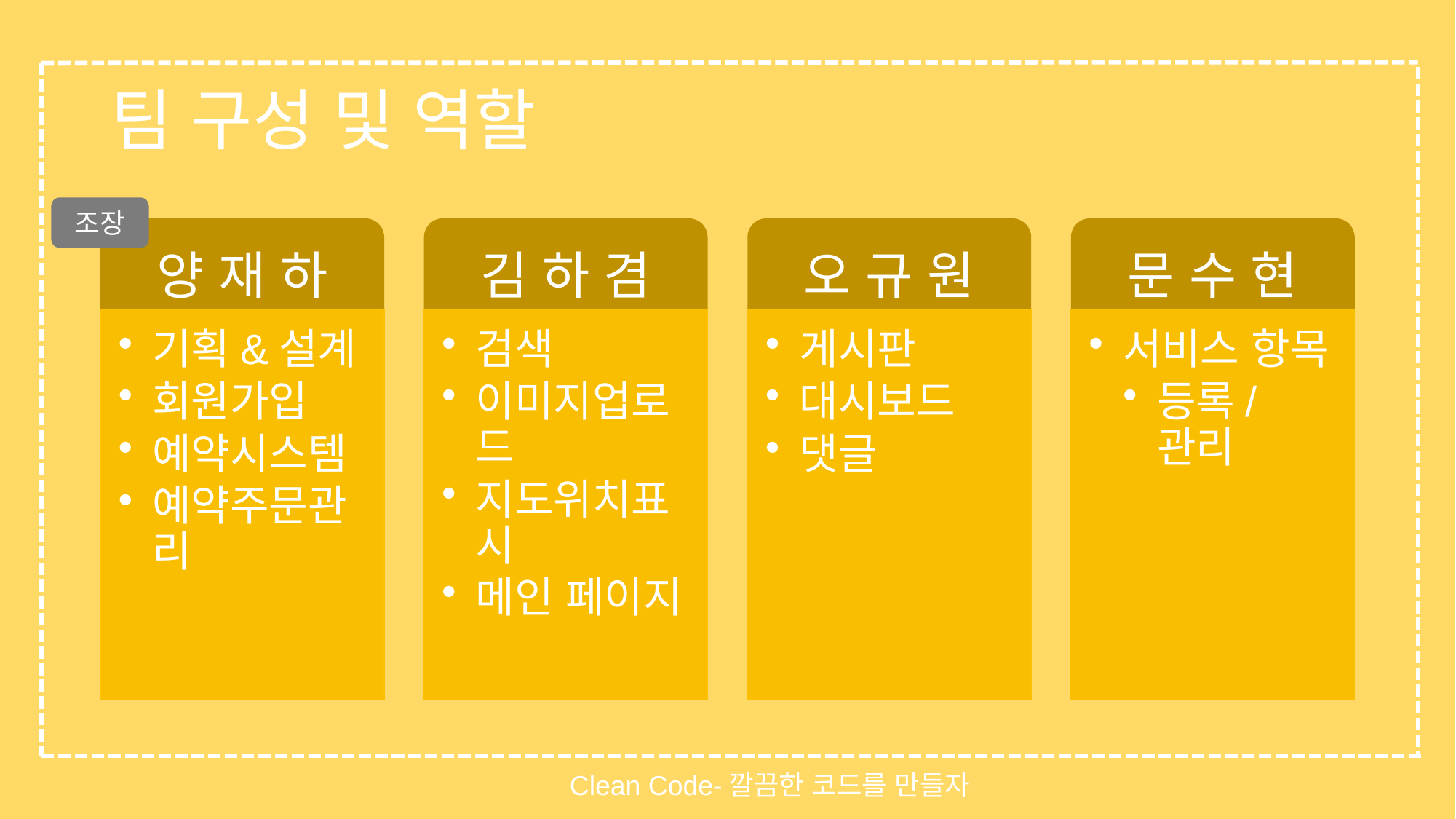

# 팀 구성 및 역할
조장
양 재 하
기획&설계
회원가입
예약시스템
예약주문관리

김 하 겸
검색
이미지업로드
지도위치표시
메인 페이지
오 규 원
게시판
대시보드
댓글
문 수 현
서비스 항목
등록/관리
Clean Code-깔끔한 코드를 만들자